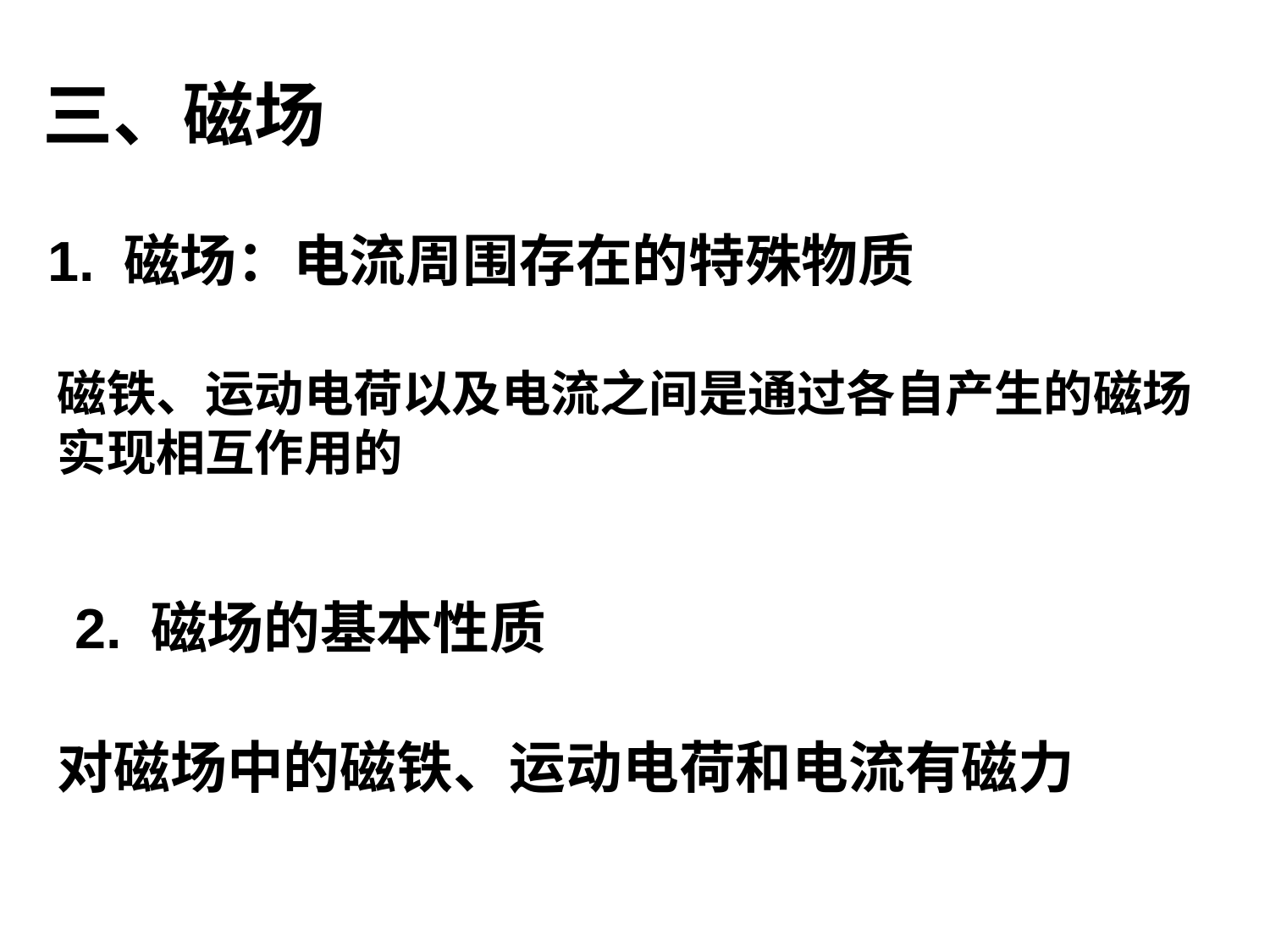

# 三、磁场
1. 磁场：电流周围存在的特殊物质

磁铁、运动电荷以及电流之间是通过各自产生的磁场实现相互作用的
2. 磁场的基本性质
对磁场中的磁铁、运动电荷和电流有磁力